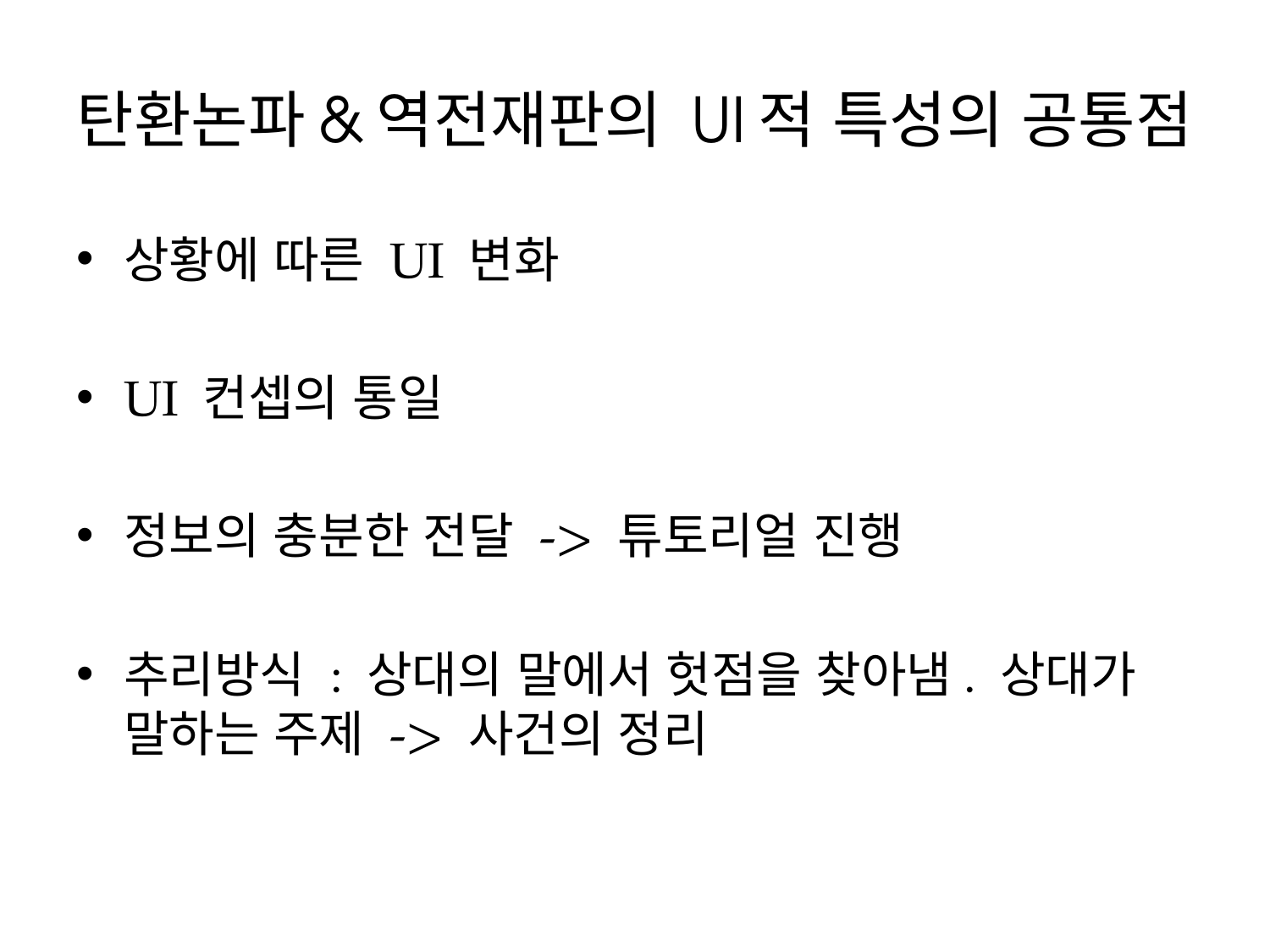

# 탄환논파&역전재판의 UI적 특성의 공통점
상황에 따른 UI 변화

UI 컨셉의 통일

정보의 충분한 전달 -> 튜토리얼 진행

추리방식 : 상대의 말에서 헛점을 찾아냄. 상대가 말하는 주제 -> 사건의 정리